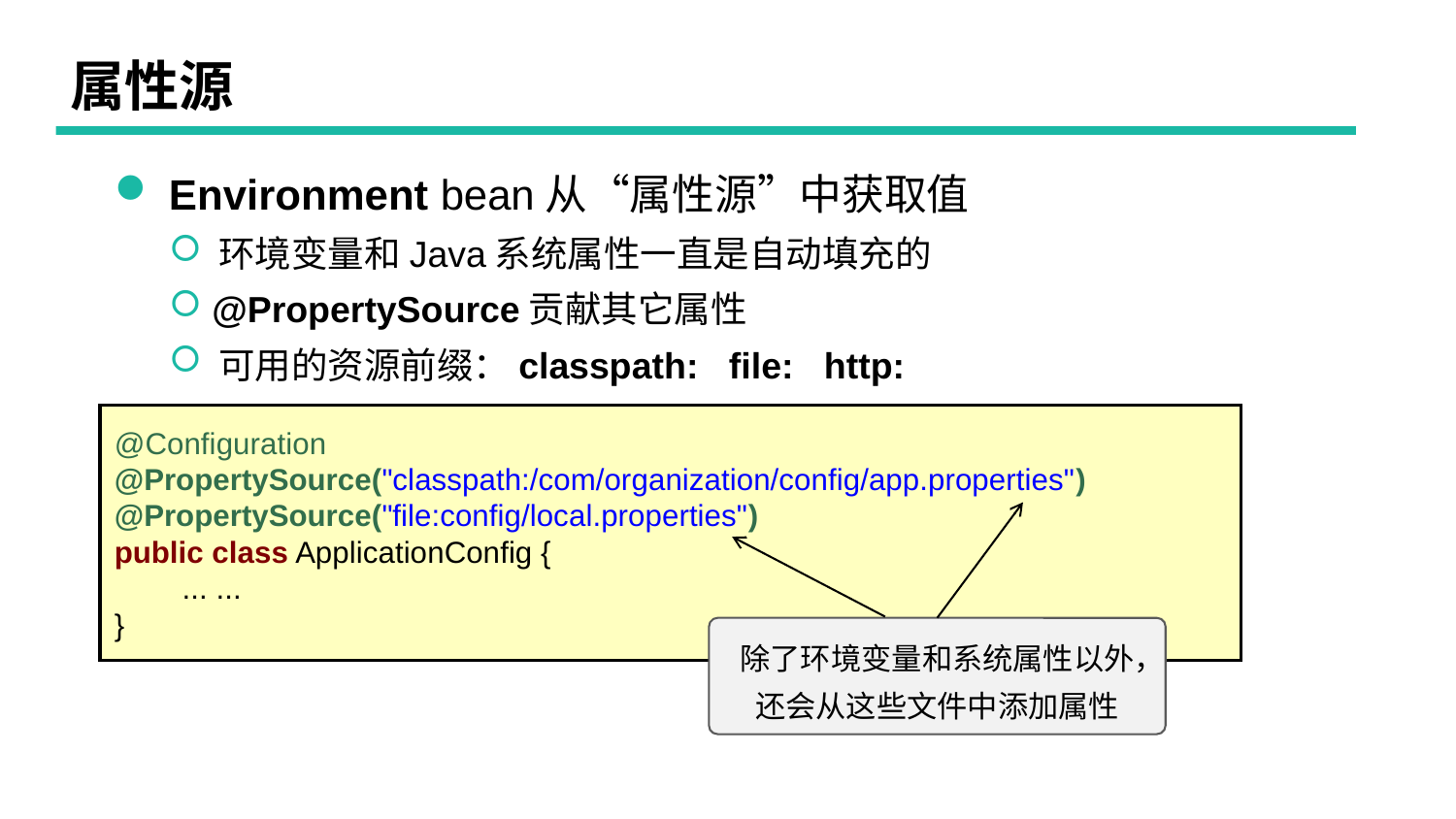

# 属性源
 Environment bean从“属性源”中获取值
 环境变量和Java系统属性一直是自动填充的
 @PropertySource贡献其它属性
 可用的资源前缀：classpath:   file:   http:
@Configuration
@PropertySource("classpath:/com/organization/config/app.properties")
@PropertySource("file:config/local.properties")
public class ApplicationConfig {
        ... ...
}
除了环境变量和系统属性以外，还会从这些文件中添加属性